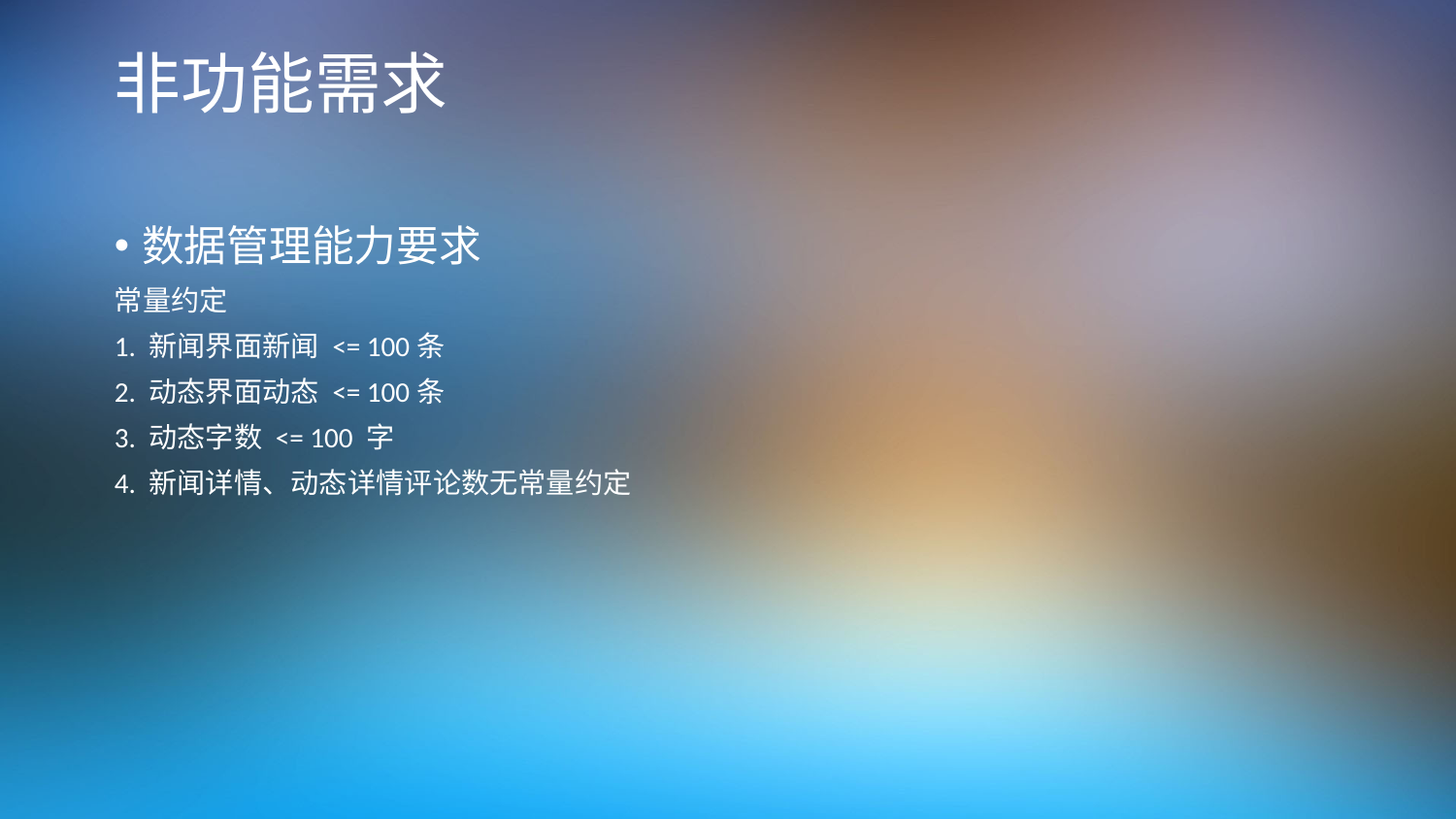

# 非功能需求
数据管理能力要求
常量约定
1. 新闻界面新闻 <= 100条
2. 动态界面动态 <= 100条
3. 动态字数 <= 100 字
4. 新闻详情、动态详情评论数无常量约定